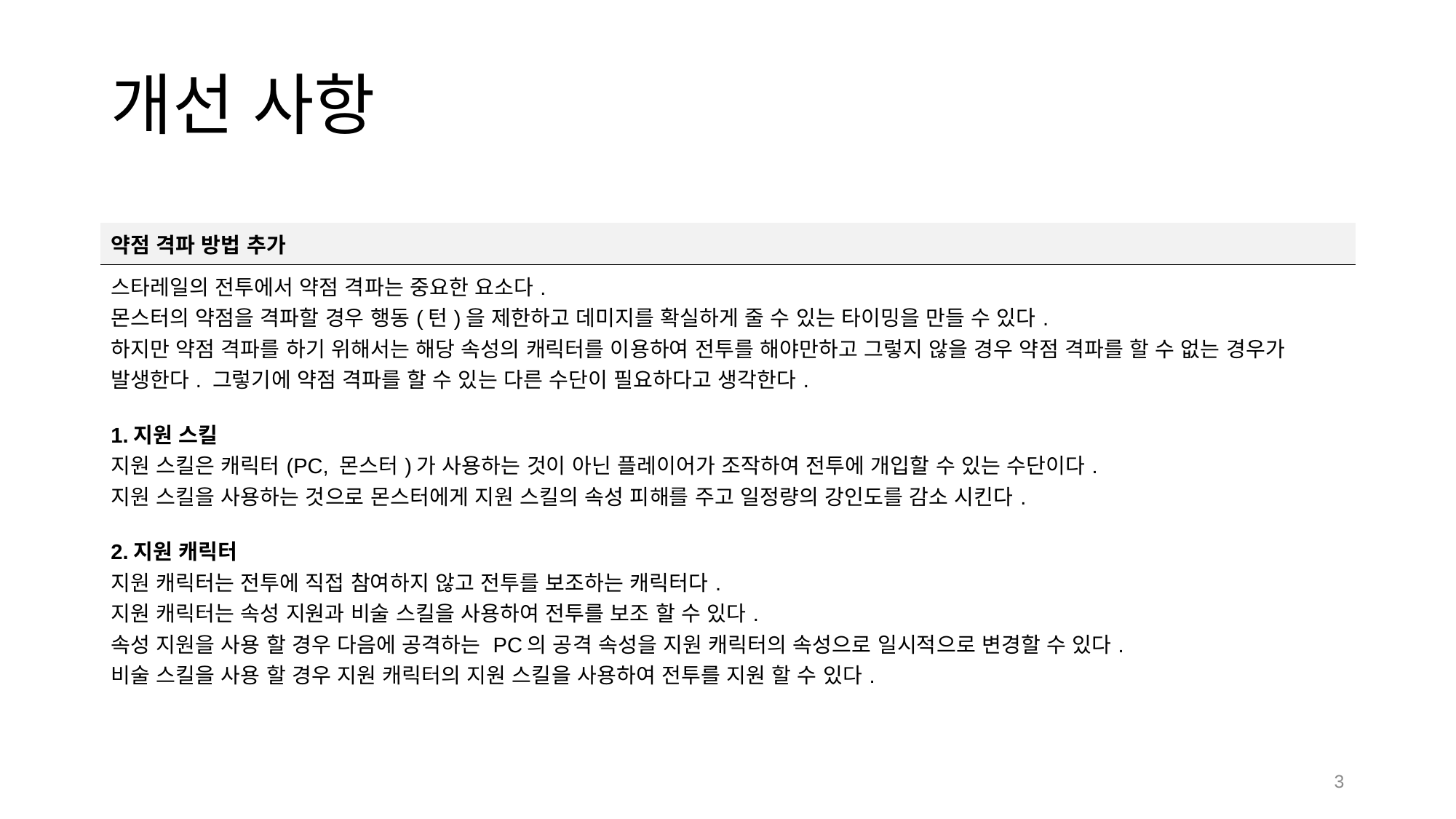

# 개선 사항
| 약점 격파 방법 추가 |
| --- |
| 스타레일의 전투에서 약점 격파는 중요한 요소다. 몬스터의 약점을 격파할 경우 행동(턴)을 제한하고 데미지를 확실하게 줄 수 있는 타이밍을 만들 수 있다. 하지만 약점 격파를 하기 위해서는 해당 속성의 캐릭터를 이용하여 전투를 해야만하고 그렇지 않을 경우 약점 격파를 할 수 없는 경우가 발생한다. 그렇기에 약점 격파를 할 수 있는 다른 수단이 필요하다고 생각한다. 1.지원 스킬 지원 스킬은 캐릭터(PC, 몬스터)가 사용하는 것이 아닌 플레이어가 조작하여 전투에 개입할 수 있는 수단이다. 지원 스킬을 사용하는 것으로 몬스터에게 지원 스킬의 속성 피해를 주고 일정량의 강인도를 감소 시킨다. 2.지원 캐릭터 지원 캐릭터는 전투에 직접 참여하지 않고 전투를 보조하는 캐릭터다. 지원 캐릭터는 속성 지원과 비술 스킬을 사용하여 전투를 보조 할 수 있다. 속성 지원을 사용 할 경우 다음에 공격하는 PC의 공격 속성을 지원 캐릭터의 속성으로 일시적으로 변경할 수 있다. 비술 스킬을 사용 할 경우 지원 캐릭터의 지원 스킬을 사용하여 전투를 지원 할 수 있다. |
3